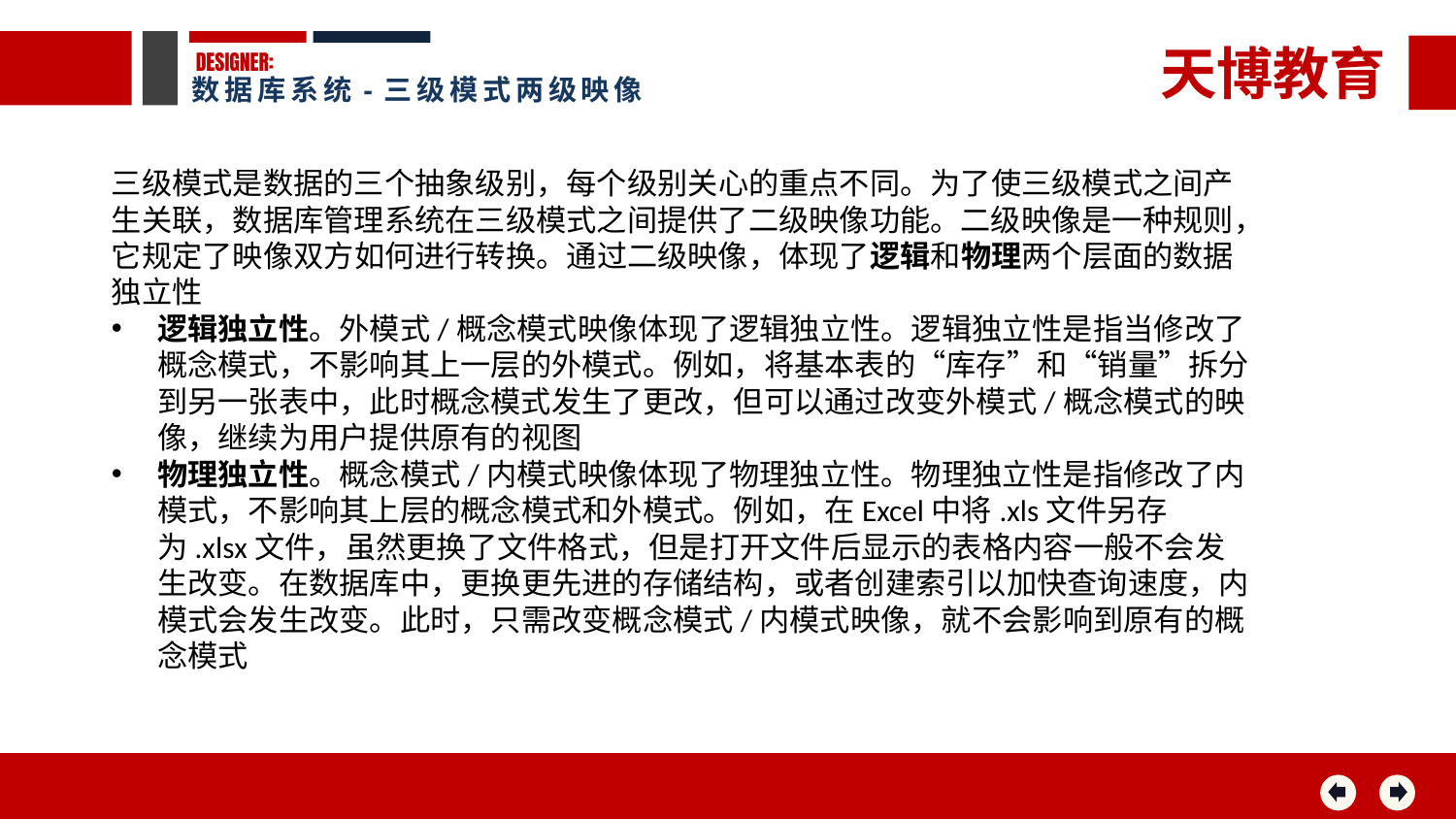

天博教育
DESIGNER:
数据库系统-三级模式两级映像
三级模式是数据的三个抽象级别，每个级别关心的重点不同。为了使三级模式之间产生关联，数据库管理系统在三级模式之间提供了二级映像功能。二级映像是一种规则，它规定了映像双方如何进行转换。通过二级映像，体现了逻辑和物理两个层面的数据独立性
逻辑独立性。外模式/概念模式映像体现了逻辑独立性。逻辑独立性是指当修改了概念模式，不影响其上一层的外模式。例如，将基本表的“库存”和“销量”拆分到另一张表中，此时概念模式发生了更改，但可以通过改变外模式/概念模式的映像，继续为用户提供原有的视图
物理独立性。概念模式/内模式映像体现了物理独立性。物理独立性是指修改了内模式，不影响其上层的概念模式和外模式。例如，在Excel中将.xls文件另存为.xlsx文件，虽然更换了文件格式，但是打开文件后显示的表格内容一般不会发生改变。在数据库中，更换更先进的存储结构，或者创建索引以加快查询速度，内模式会发生改变。此时，只需改变概念模式/内模式映像，就不会影响到原有的概念模式